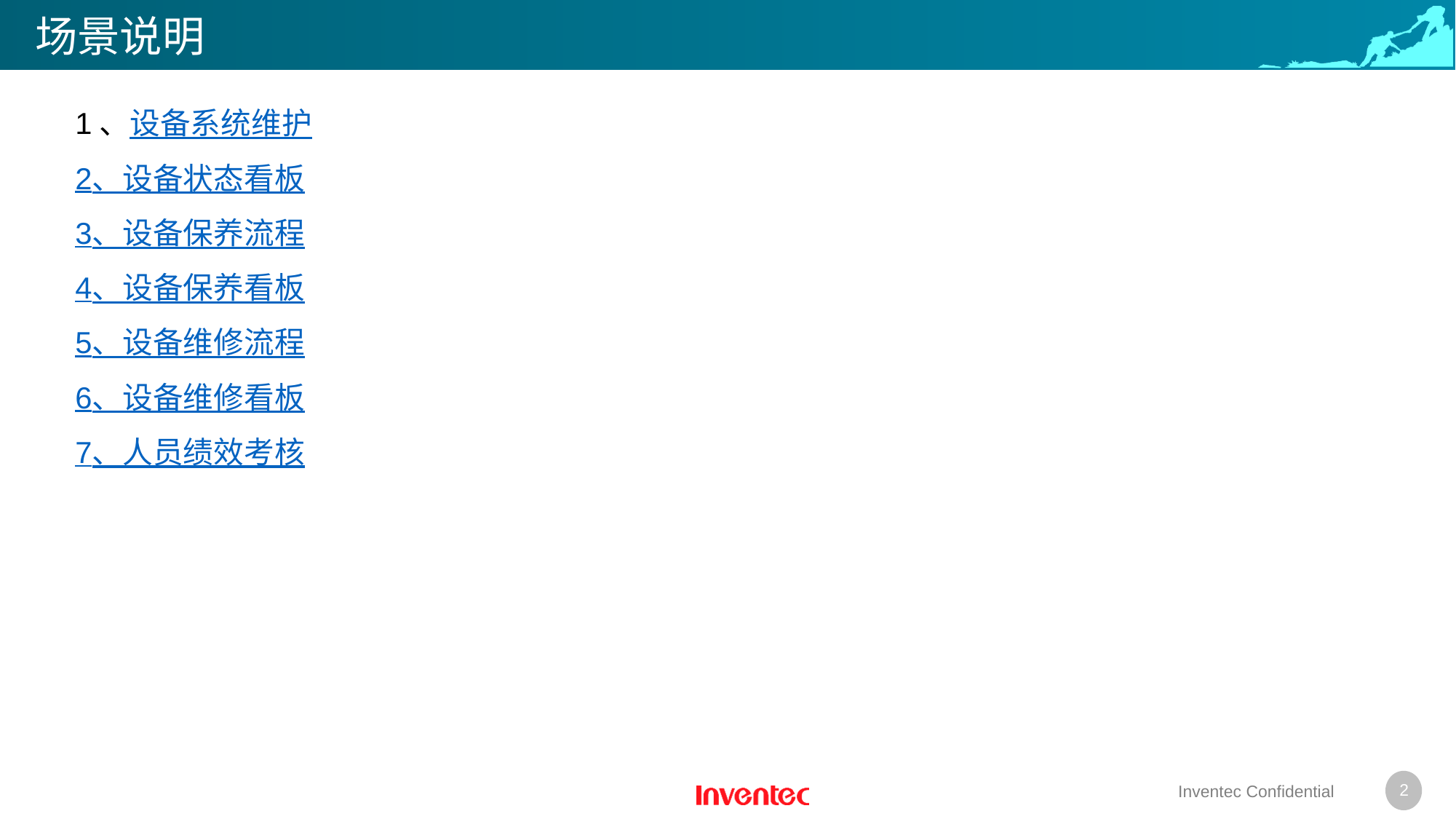

# 场景说明
1、设备系统维护
2、设备状态看板
3、设备保养流程
4、设备保养看板
5、设备维修流程
6、设备维修看板
7、人员绩效考核